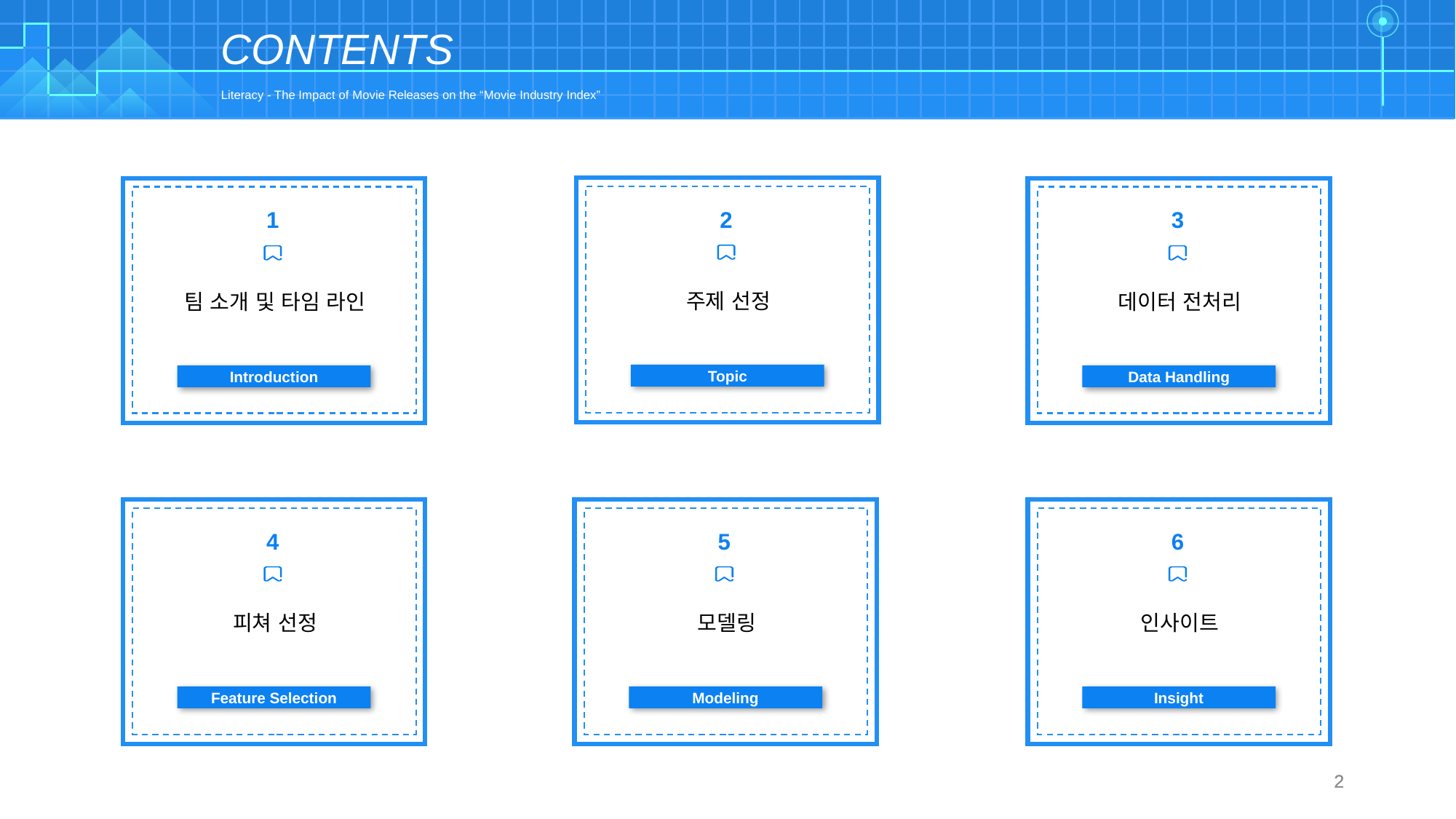

|  |  |  |  |  |  |  |  |  |  |  |  |  |  |  |  |  |  |  |  |  |  |  |  |  |  |  |  |  |  |  |  |  |  |  |  |  |  |  |  |  |  |  |  |  |  |  |  |  |  |  |  |  |  |  |  |  |  |  |  |
| --- | --- | --- | --- | --- | --- | --- | --- | --- | --- | --- | --- | --- | --- | --- | --- | --- | --- | --- | --- | --- | --- | --- | --- | --- | --- | --- | --- | --- | --- | --- | --- | --- | --- | --- | --- | --- | --- | --- | --- | --- | --- | --- | --- | --- | --- | --- | --- | --- | --- | --- | --- | --- | --- | --- | --- | --- | --- | --- | --- |
|  |  |  |  |  |  |  |  |  |  |  |  |  |  |  |  |  |  |  |  |  |  |  |  |  |  |  |  |  |  |  |  |  |  |  |  |  |  |  |  |  |  |  |  |  |  |  |  |  |  |  |  |  |  |  |  |  |  |  |  |
|  |  |  |  |  |  |  |  |  |  |  |  |  |  |  |  |  |  |  |  |  |  |  |  |  |  |  |  |  |  |  |  |  |  |  |  |  |  |  |  |  |  |  |  |  |  |  |  |  |  |  |  |  |  |  |  |  |  |  |  |
|  |  |  |  |  |  |  |  |  |  |  |  |  |  |  |  |  |  |  |  |  |  |  |  |  |  |  |  |  |  |  |  |  |  |  |  |  |  |  |  |  |  |  |  |  |  |  |  |  |  |  |  |  |  |  |  |  |  |  |  |
|  |  |  |  |  |  |  |  |  |  |  |  |  |  |  |  |  |  |  |  |  |  |  |  |  |  |  |  |  |  |  |  |  |  |  |  |  |  |  |  |  |  |  |  |  |  |  |  |  |  |  |  |  |  |  |  |  |  |  |  |

CONTENTS
Literacy - The Impact of Movie Releases on the “Movie Industry Index”

2

Topic
주제 선정

1

Introduction
팀 소개 및 타임 라인

3

Data Handling
데이터 전처리

4

Feature Selection
피쳐 선정

5

Modeling
모델링

6

Insight
인사이트
2
2